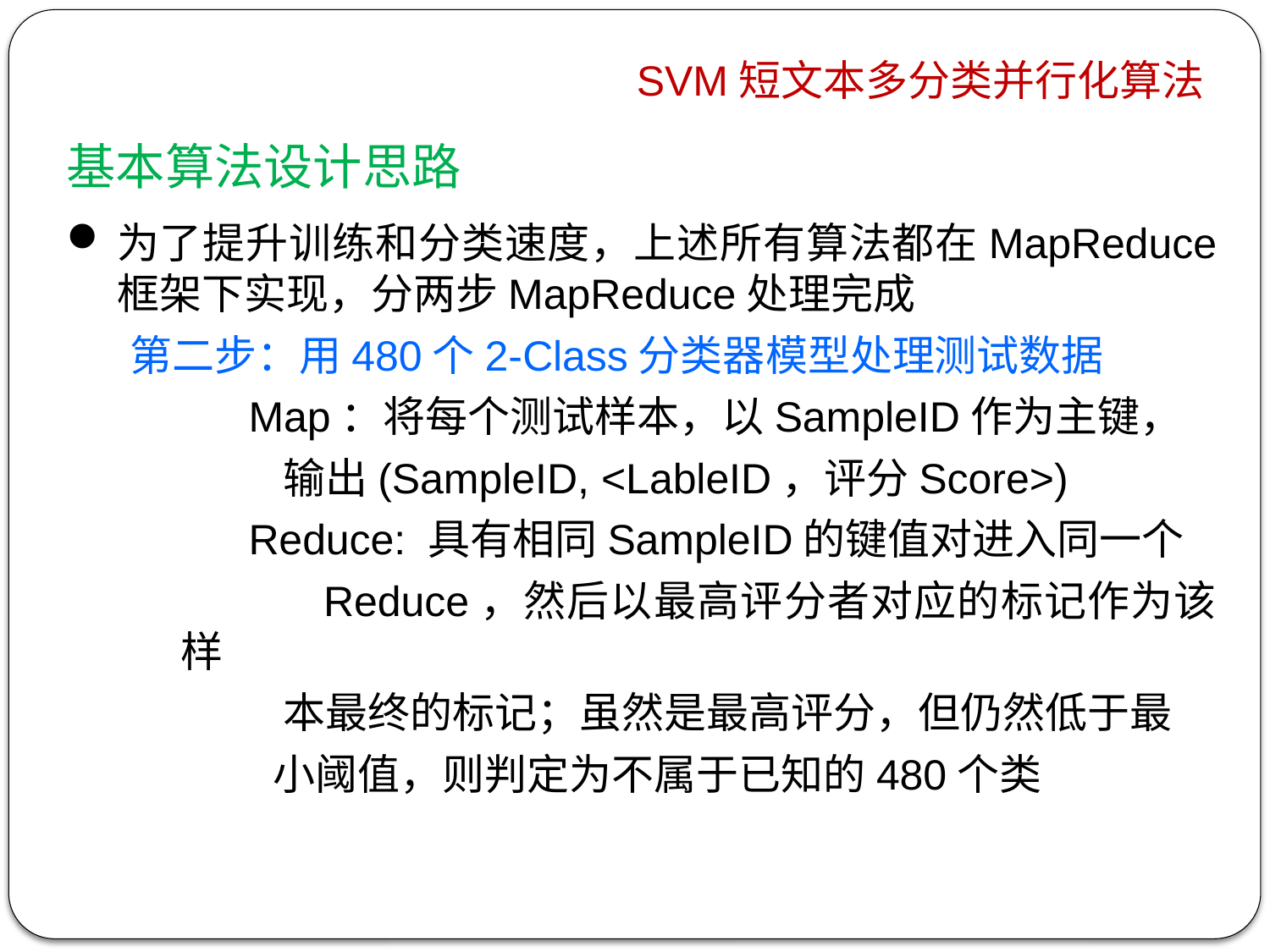

# SVM短文本多分类并行化算法
基本算法设计思路
为了提升训练和分类速度，上述所有算法都在MapReduce 框架下实现，分两步MapReduce处理完成
第二步：用480个2-Class分类器模型处理测试数据
          Map：将每个测试样本，以SampleID作为主键，
               输出(SampleID, <LableID，评分Score>)
          Reduce: 具有相同SampleID的键值对进入同一个
               Reduce，然后以最高评分者对应的标记作为该样
               本最终的标记；虽然是最高评分，但仍然低于最
              小阈值，则判定为不属于已知的480个类